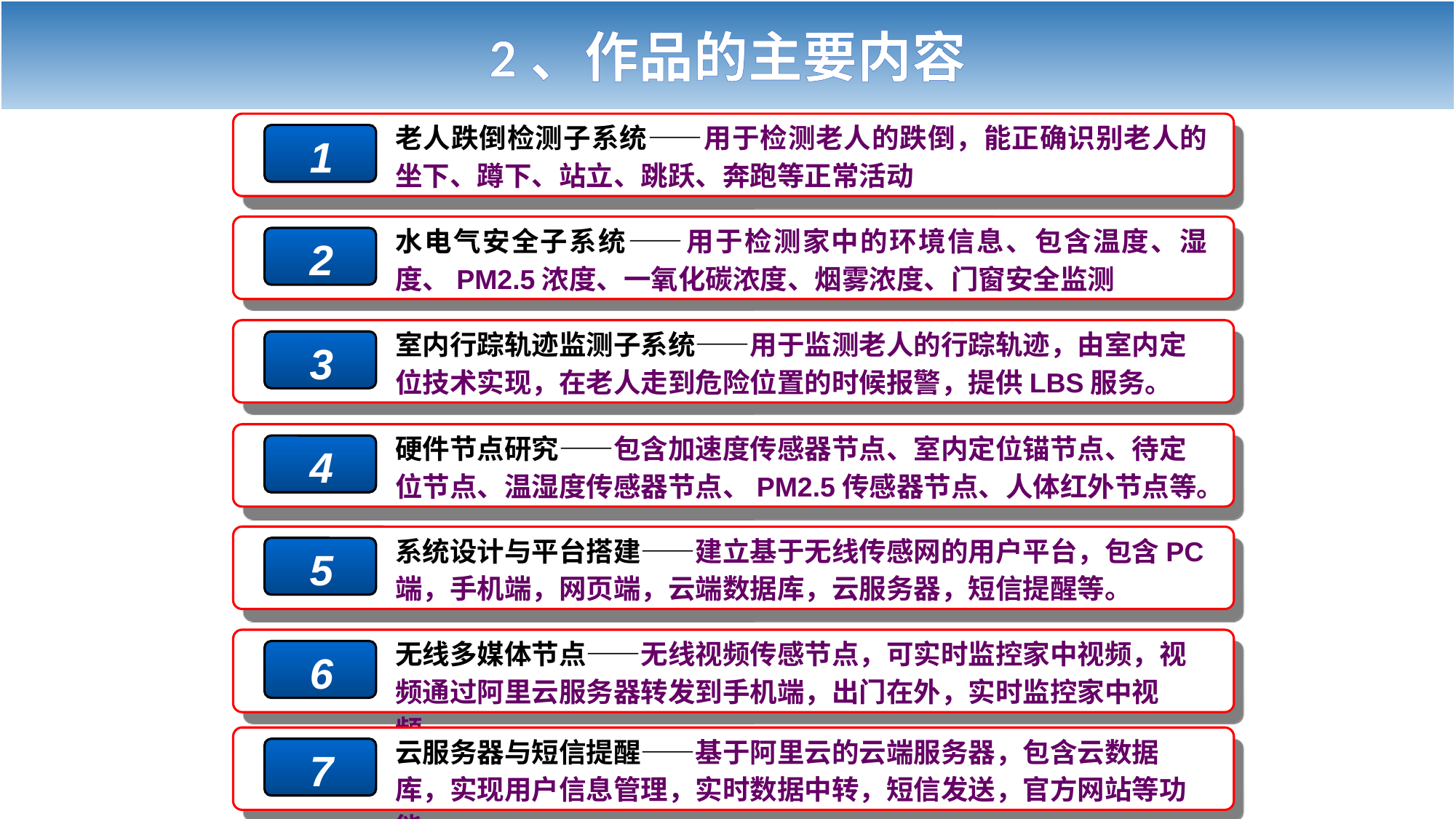

2、作品的主要内容
老人跌倒检测子系统——用于检测老人的跌倒，能正确识别老人的坐下、蹲下、站立、跳跃、奔跑等正常活动

1

水电气安全子系统——用于检测家中的环境信息、包含温度、湿度、PM2.5浓度、一氧化碳浓度、烟雾浓度、门窗安全监测

2

室内行踪轨迹监测子系统——用于监测老人的行踪轨迹，由室内定位技术实现，在老人走到危险位置的时候报警，提供LBS服务。

3

硬件节点研究——包含加速度传感器节点、室内定位锚节点、待定位节点、温湿度传感器节点、PM2.5传感器节点、人体红外节点等。

4

系统设计与平台搭建——建立基于无线传感网的用户平台，包含PC端，手机端，网页端，云端数据库，云服务器，短信提醒等。

5

无线多媒体节点——无线视频传感节点，可实时监控家中视频，视频通过阿里云服务器转发到手机端，出门在外，实时监控家中视频。

6

云服务器与短信提醒——基于阿里云的云端服务器，包含云数据库，实现用户信息管理，实时数据中转，短信发送，官方网站等功能

7